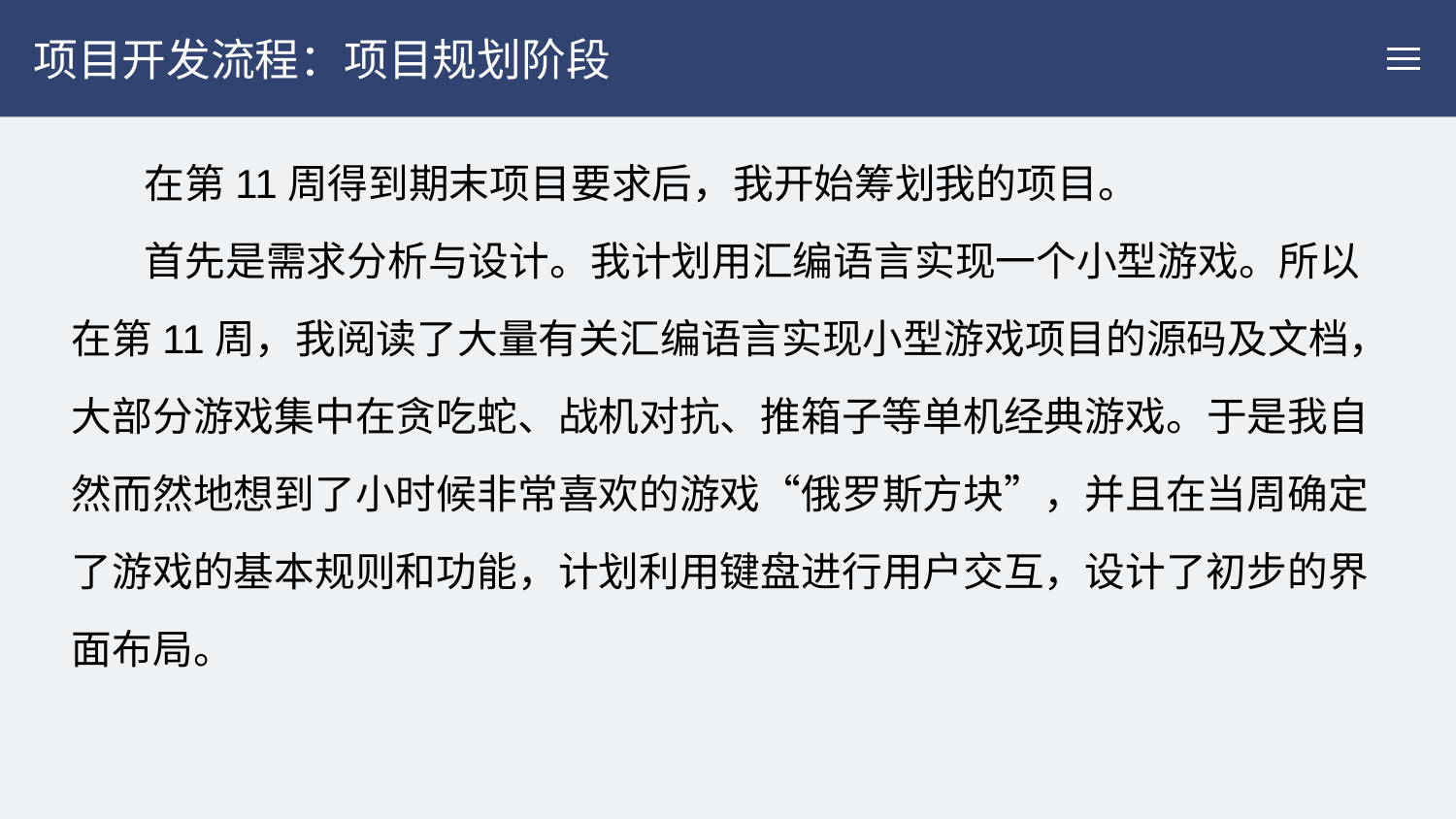

项目开发流程：项目规划阶段
在第11周得到期末项目要求后，我开始筹划我的项目。
首先是需求分析与设计。我计划用汇编语言实现一个小型游戏。所以在第11周，我阅读了大量有关汇编语言实现小型游戏项目的源码及文档，大部分游戏集中在贪吃蛇、战机对抗、推箱子等单机经典游戏。于是我自然而然地想到了小时候非常喜欢的游戏“俄罗斯方块”，并且在当周确定了游戏的基本规则和功能，计划利用键盘进行用户交互，设计了初步的界面布局。